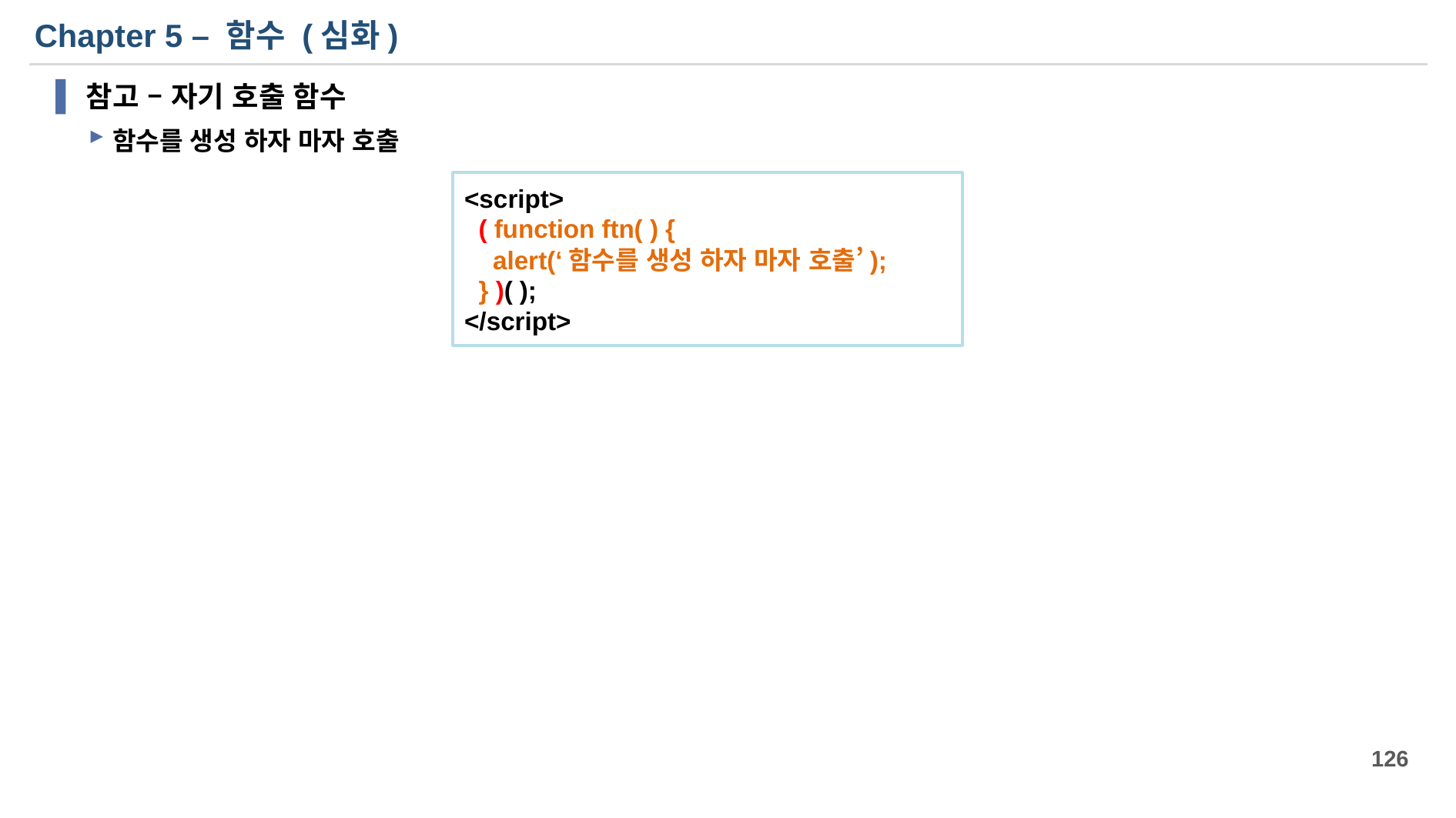

# Chapter 5 – 함수 (심화)
참고 – 자기 호출 함수
함수를 생성 하자 마자 호출

<script>
  ( function ftn( ) {
    alert(‘함수를 생성 하자 마자 호출’);
  } )( );
</script>
126